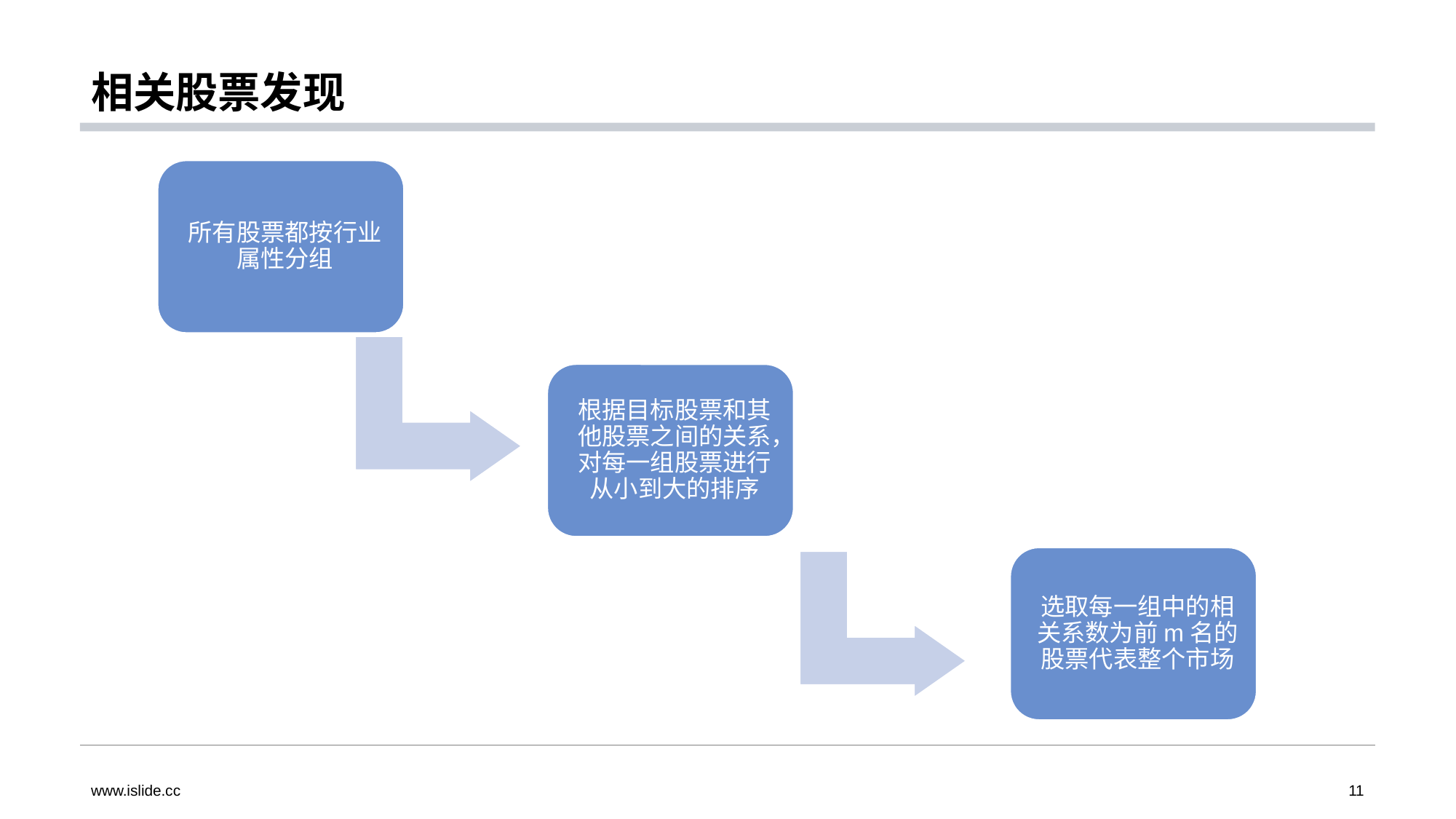

# 相关股票发现
所有股票都按行业属性分组
根据目标股票和其他股票之间的关系，对每一组股票进行从小到大的排序
选取每一组中的相关系数为前m名的股票代表整个市场
www.islide.cc
11